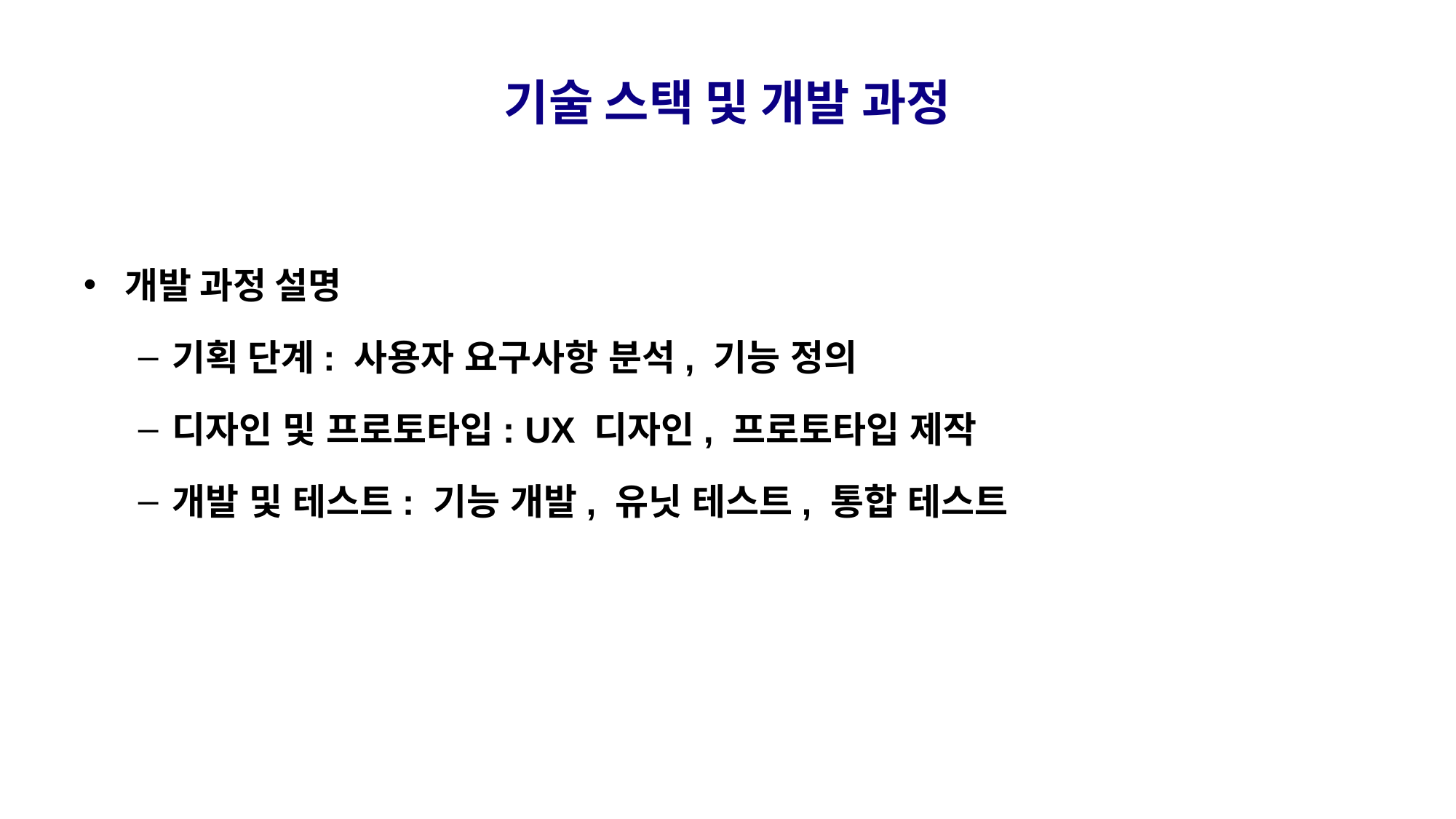

# 기술 스택 및 개발 과정

개발 과정 설명
기획 단계: 사용자 요구사항 분석, 기능 정의
디자인 및 프로토타입: UX 디자인, 프로토타입 제작
개발 및 테스트: 기능 개발, 유닛 테스트, 통합 테스트